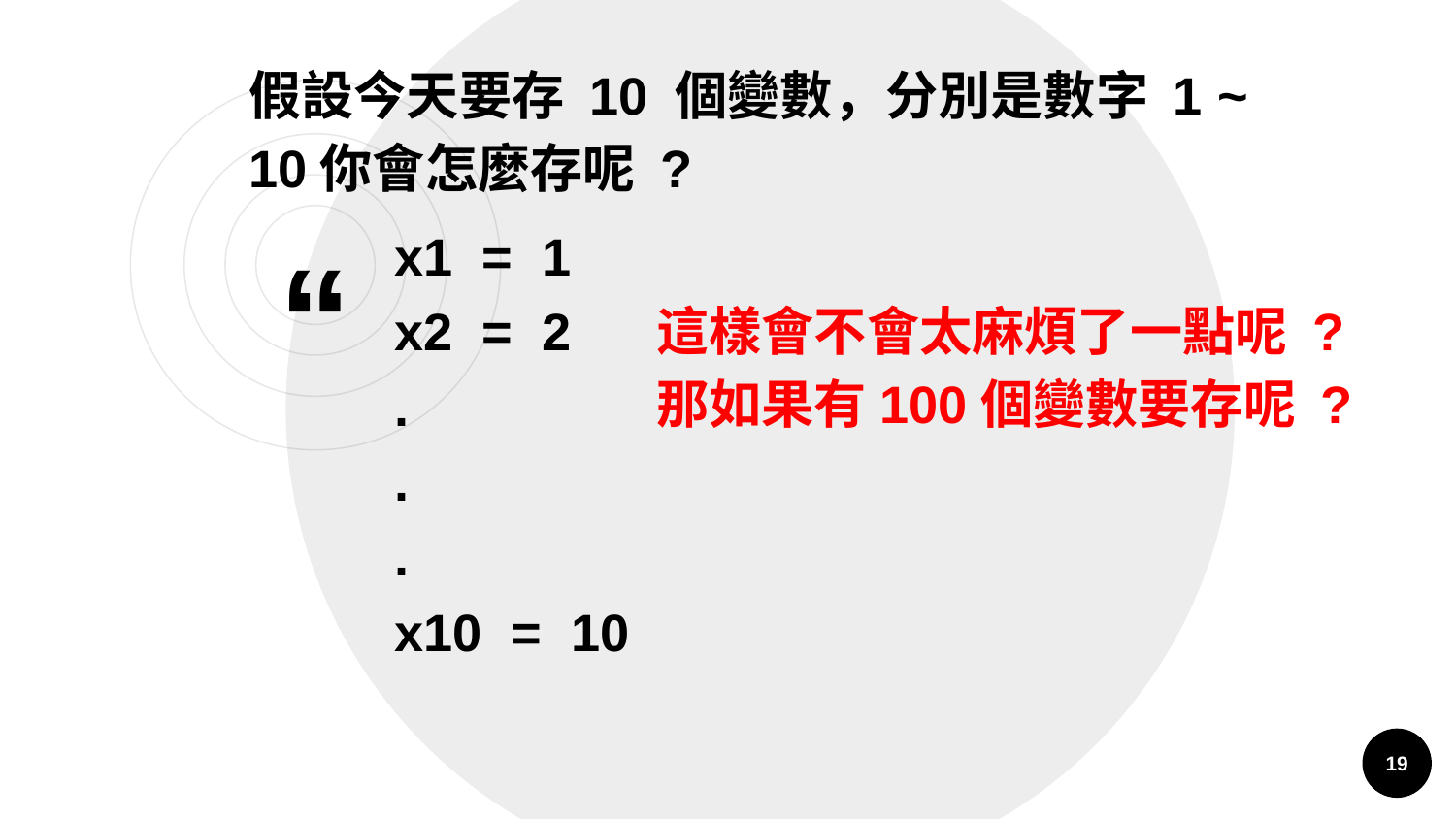

假設今天要存 10 個變數，分別是數字 1 ~ 10你會怎麼存呢 ?
x1  =  1
x2  =  2
.
.
.
x10  =  10
這樣會不會太麻煩了一點呢 ?
那如果有100個變數要存呢 ?
19